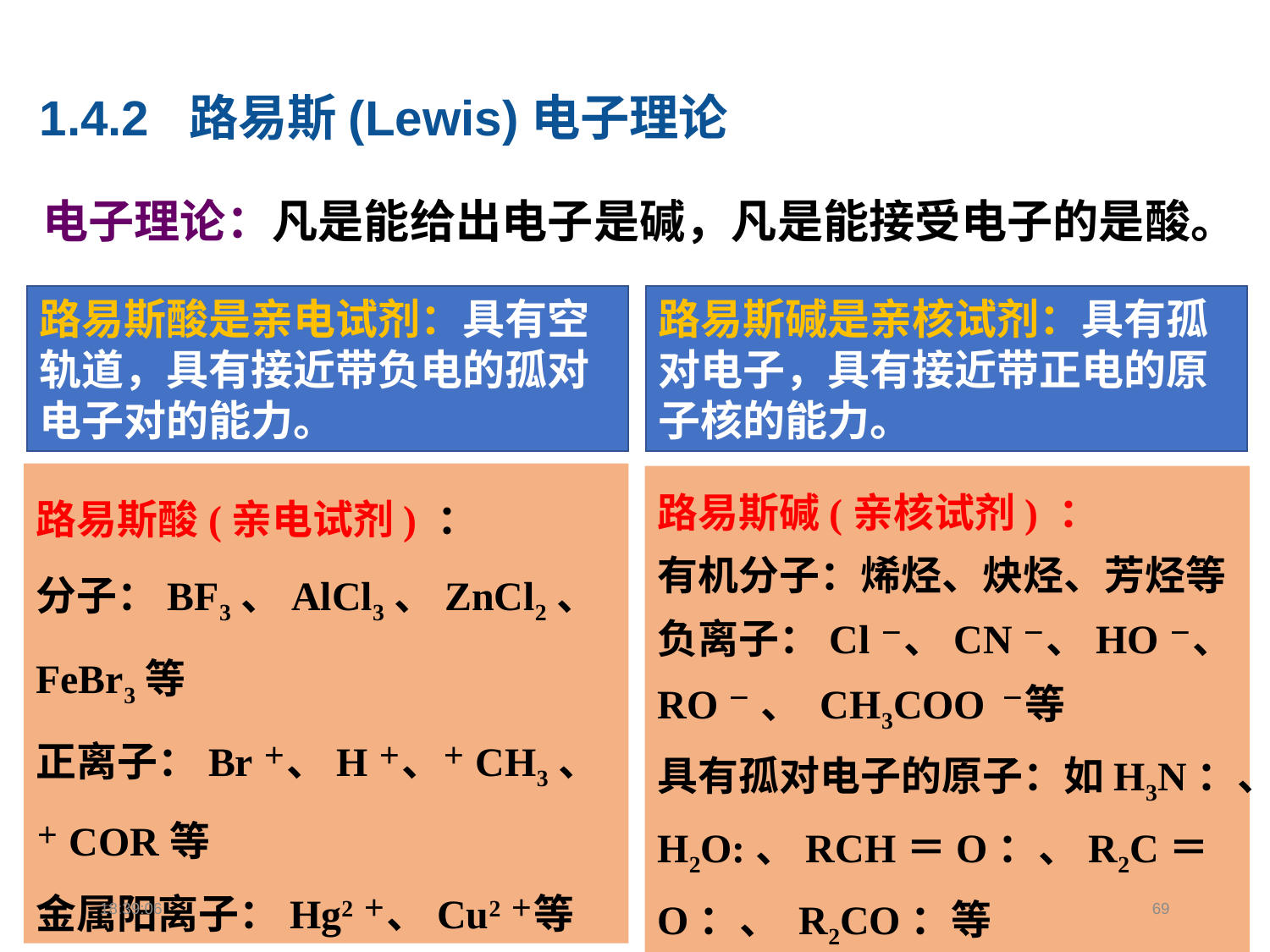

1.4.2  路易斯(Lewis)电子理论
电子理论：凡是能给出电子是碱，凡是能接受电子的是酸。
路易斯酸是亲电试剂：具有空轨道，具有接近带负电的孤对电子对的能力。
路易斯酸(亲电试剂) ：
分子：BF3、AlCl3、ZnCl2、FeBr3等
正离子：Br＋、H＋、＋CH3、＋COR等
金属阳离子：Hg2＋、Cu2＋等
路易斯碱是亲核试剂：具有孤对电子，具有接近带正电的原子核的能力。
路易斯碱(亲核试剂) ：
有机分子：烯烃、炔烃、芳烃等
负离子：Cl－、CN－、HO－、RO－ 、 CH3COO －等
具有孤对电子的原子：如H3N：、H2O:、RCH＝O：、R2C＝O：、 R2CO：等
18:39:06
69